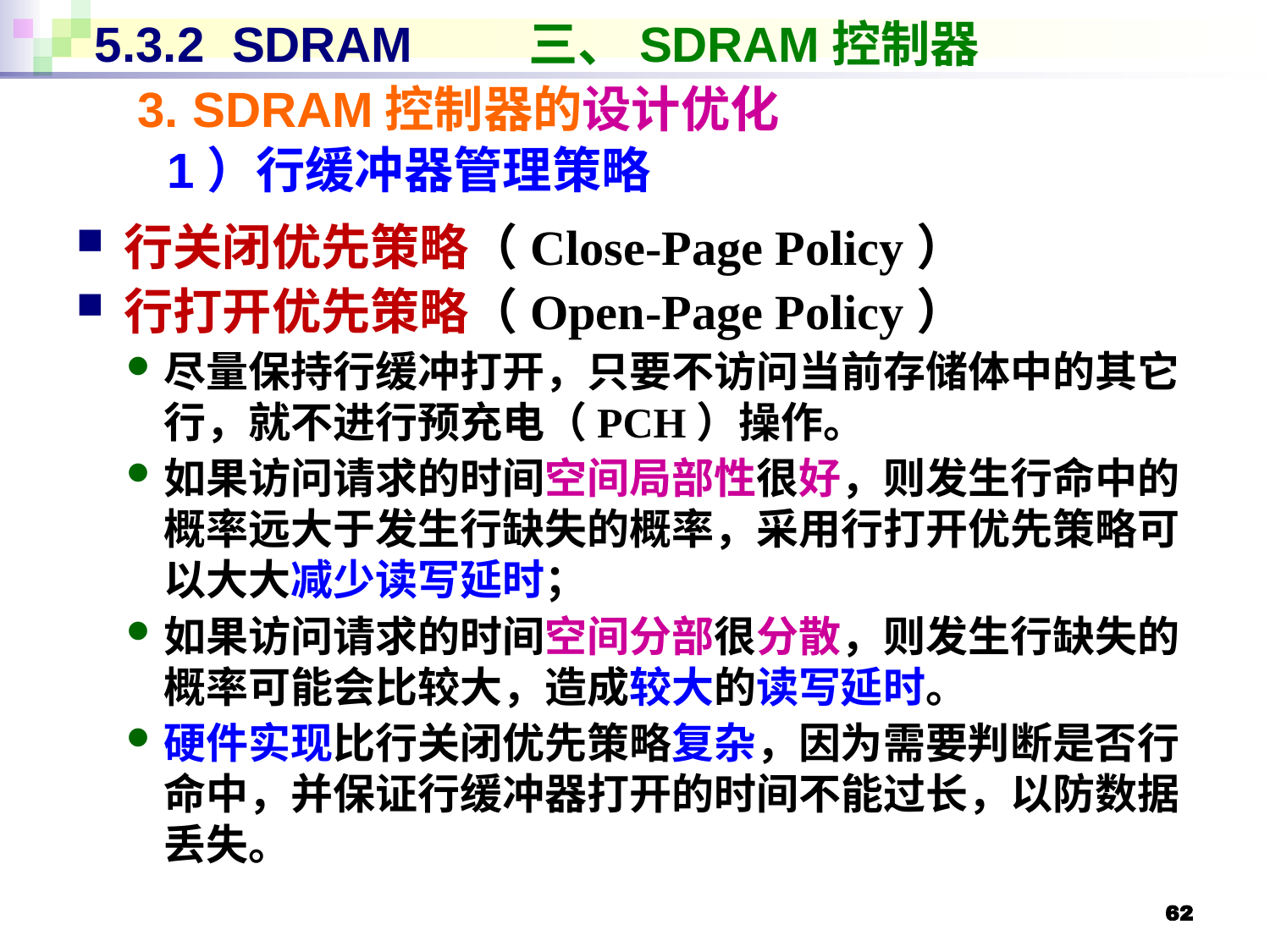

# 5.3.2  SDRAM	   三、SDRAM控制器
3. SDRAM控制器的设计优化
1）行缓冲器管理策略
行关闭优先策略（Close-Page Policy）
行打开优先策略（Open-Page Policy）
尽量保持行缓冲打开，只要不访问当前存储体中的其它行，就不进行预充电（PCH）操作。
如果访问请求的时间空间局部性很好，则发生行命中的概率远大于发生行缺失的概率，采用行打开优先策略可以大大减少读写延时；
如果访问请求的时间空间分部很分散，则发生行缺失的概率可能会比较大，造成较大的读写延时。
硬件实现比行关闭优先策略复杂，因为需要判断是否行命中，并保证行缓冲器打开的时间不能过长，以防数据丢失。

62